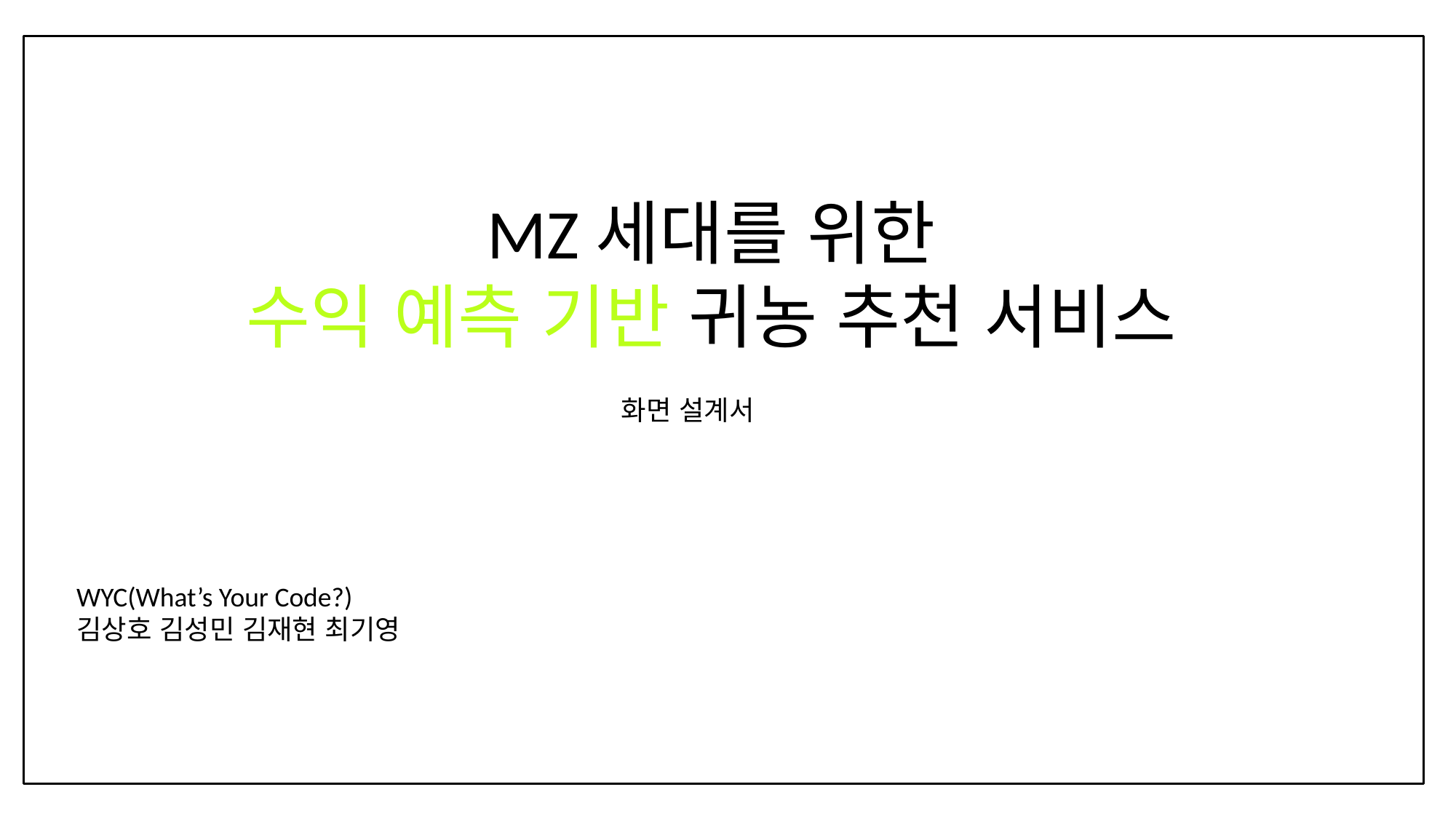

# MZ세대를 위한
수익 예측 기반 귀농 추천 서비스
화면 설계서
WYC(What’s Your Code?)
김상호 김성민 김재현 최기영